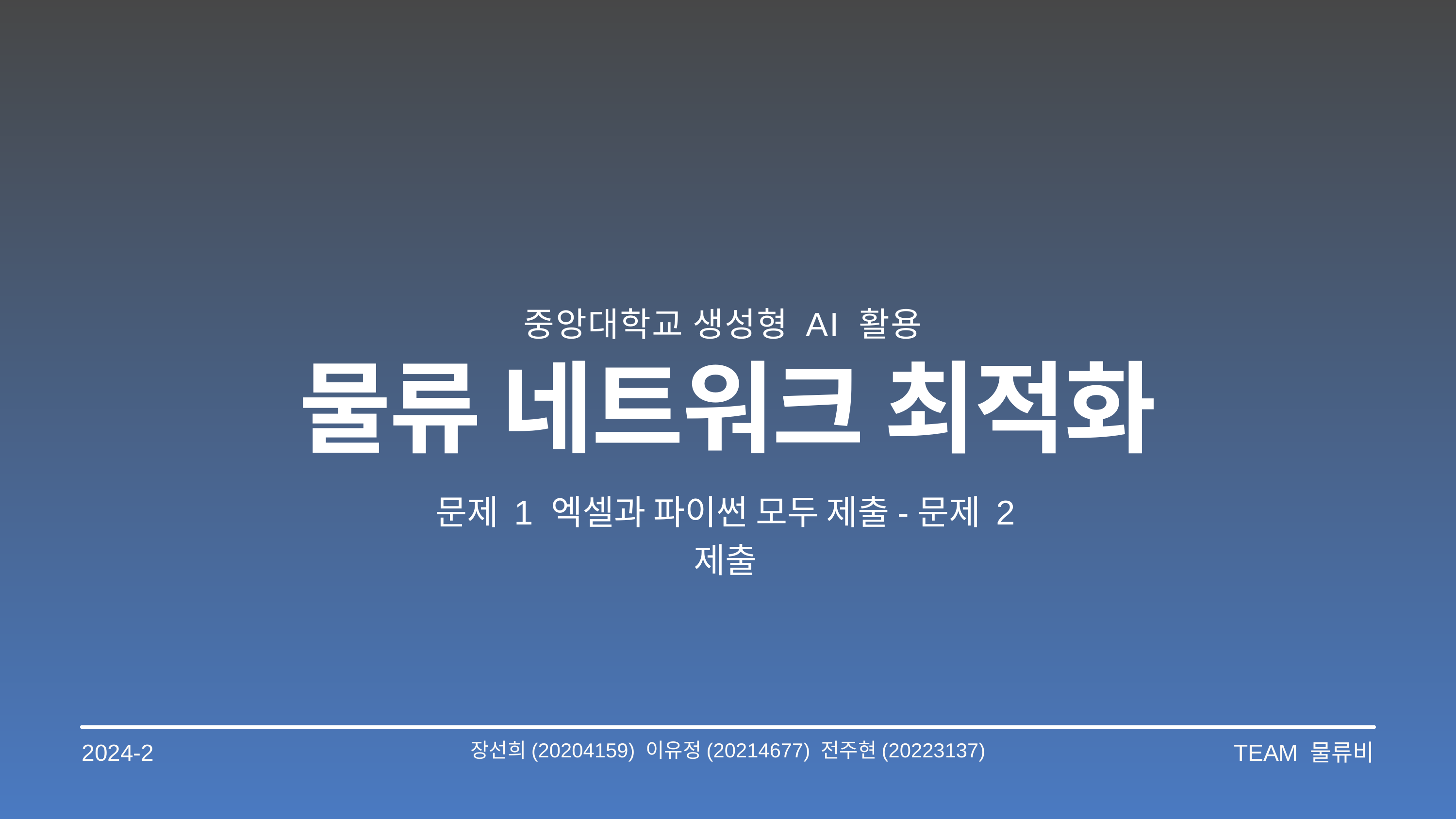

중앙대학교 생성형 AI 활용
물류 네트워크 최적화
문제 1 엑셀과 파이썬 모두 제출-문제 2 제출

2024-2
TEAM 물류비
장선희(20204159) 이유정(20214677) 전주현(20223137)